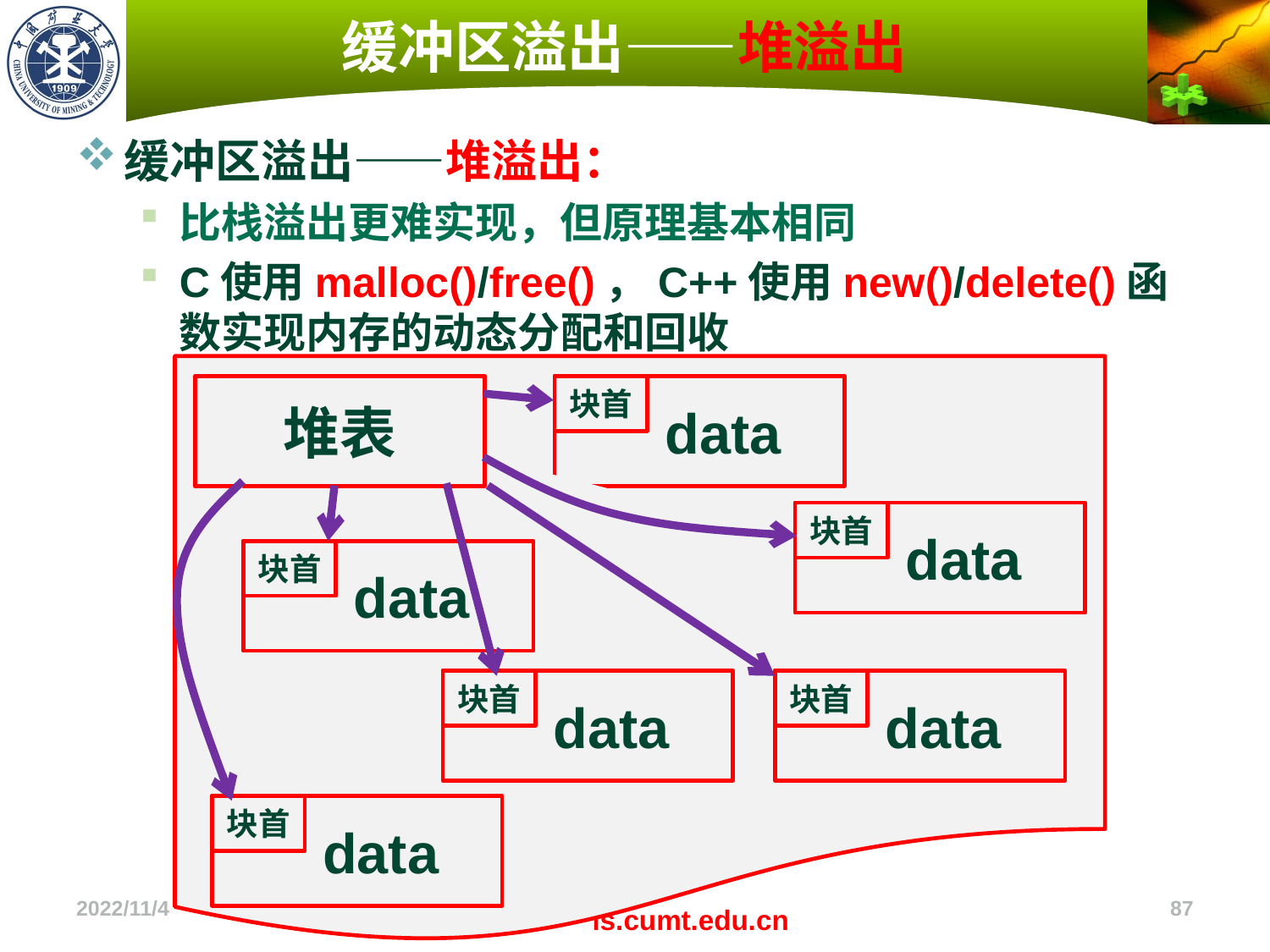

# 缓冲区溢出——堆溢出
缓冲区溢出——堆溢出：
比栈溢出更难实现，但原理基本相同
C使用malloc()/free()，C++使用new()/delete()函数实现内存的动态分配和回收

堆表
   data
块首

   data
块首
   data
块首
   data
块首
   data
块首
   data
块首
2022/11/4
87
is.cumt.edu.cn